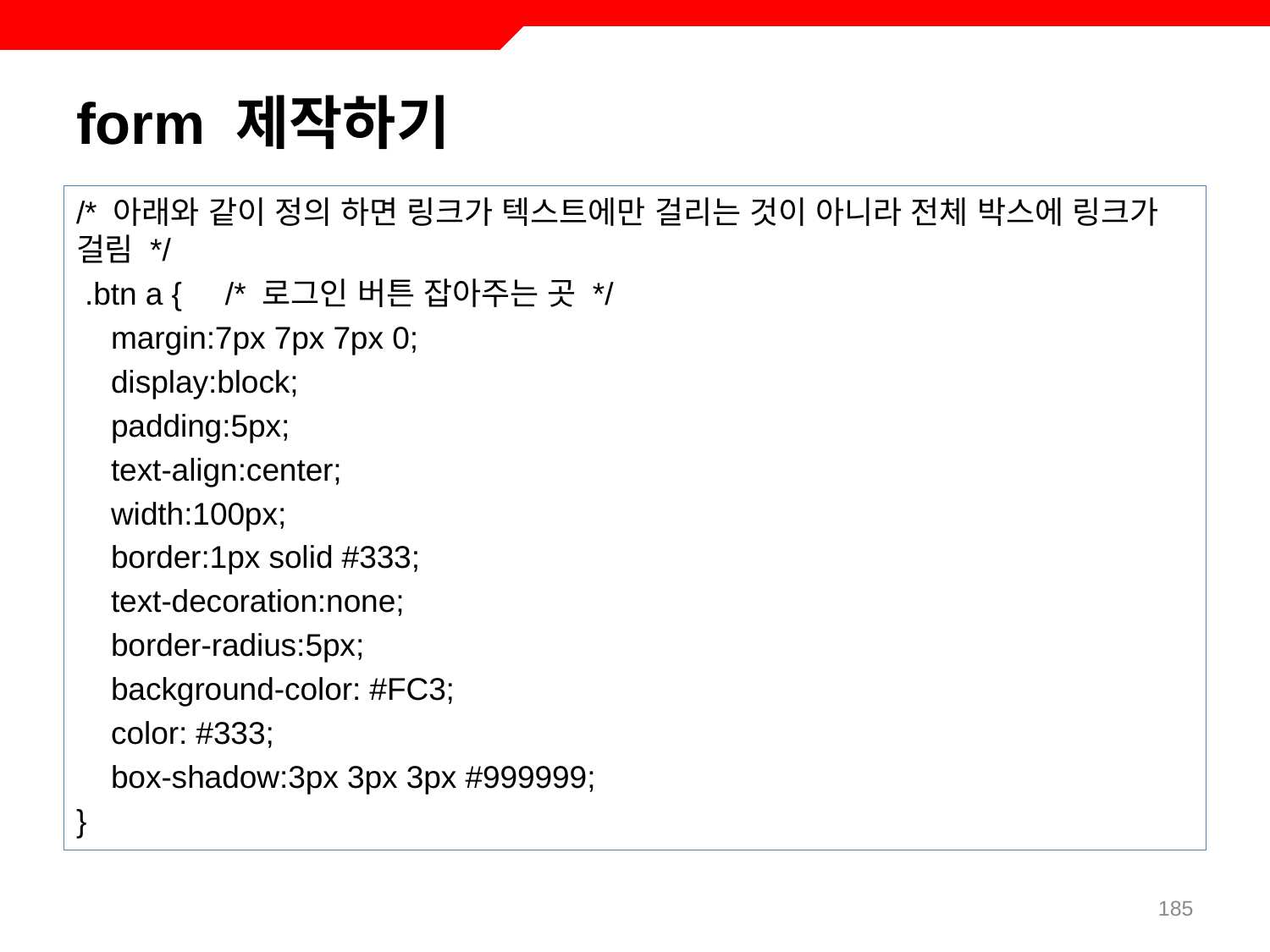

# form 제작하기
/* 아래와 같이 정의 하면 링크가 텍스트에만 걸리는 것이 아니라 전체 박스에 링크가 걸림 */
 .btn a {     /* 로그인 버튼 잡아주는 곳 */
    margin:7px 7px 7px 0;
    display:block;
    padding:5px;
    text-align:center;
    width:100px;
    border:1px solid #333;
    text-decoration:none;
    border-radius:5px;
    background-color: #FC3;
    color: #333;
    box-shadow:3px 3px 3px #999999;
}

185